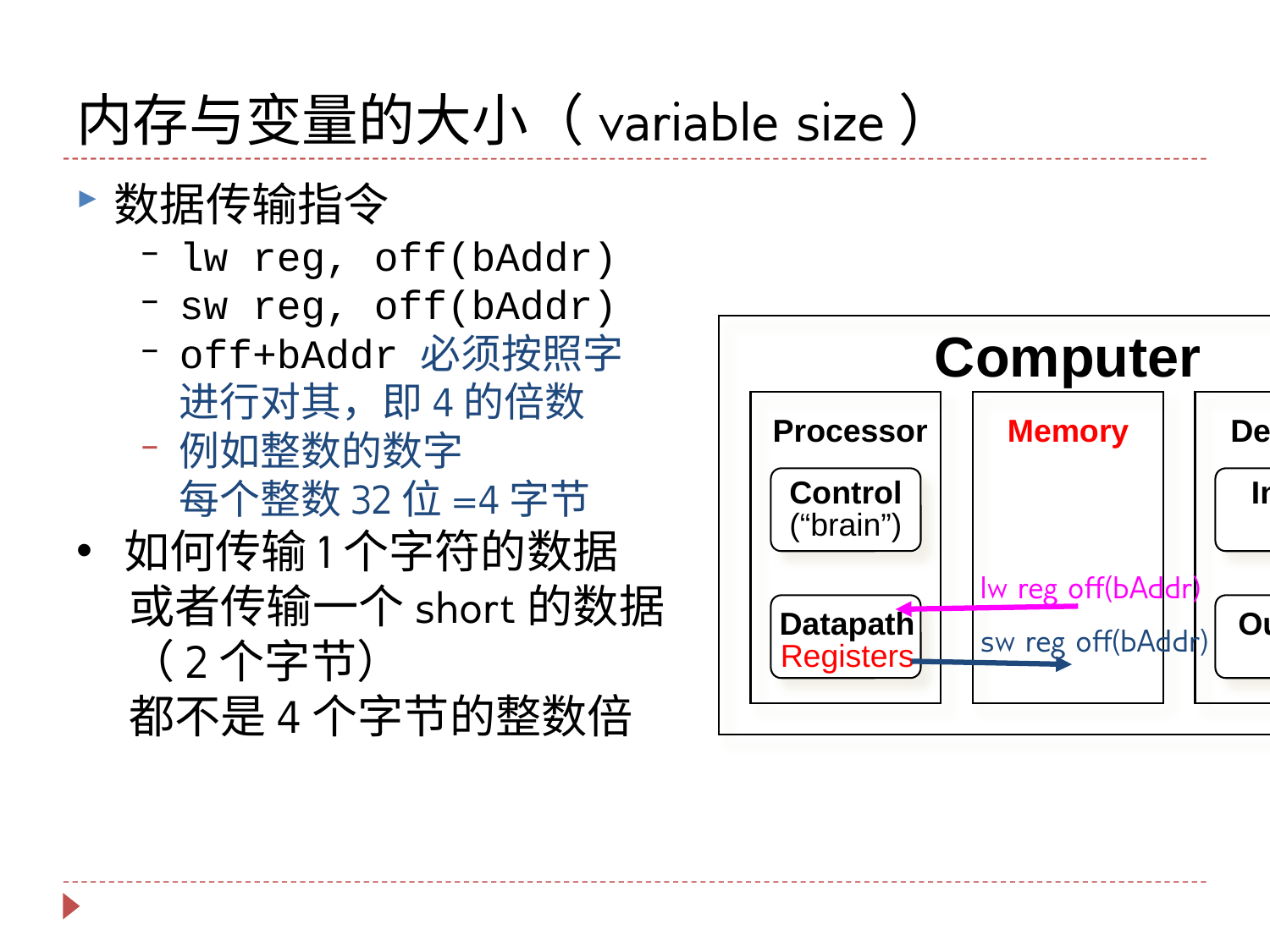

# 内存与变量的大小（variable size）
数据传输指令
lw reg, off(bAddr)
sw reg, off(bAddr)
off+bAddr 必须按照字
进行对其，即4的倍数
例如整数的数字
每个整数32位=4字节
如何传输1个字符的数据
    或者传输一个short的数据
    （2个字节）
    都不是4个字节的整数倍

Computer

 Processor

Memory

Devices

Control
(“brain”)
Input

Datapath
Registers
Output
lw reg off(bAddr)
sw reg off(bAddr)